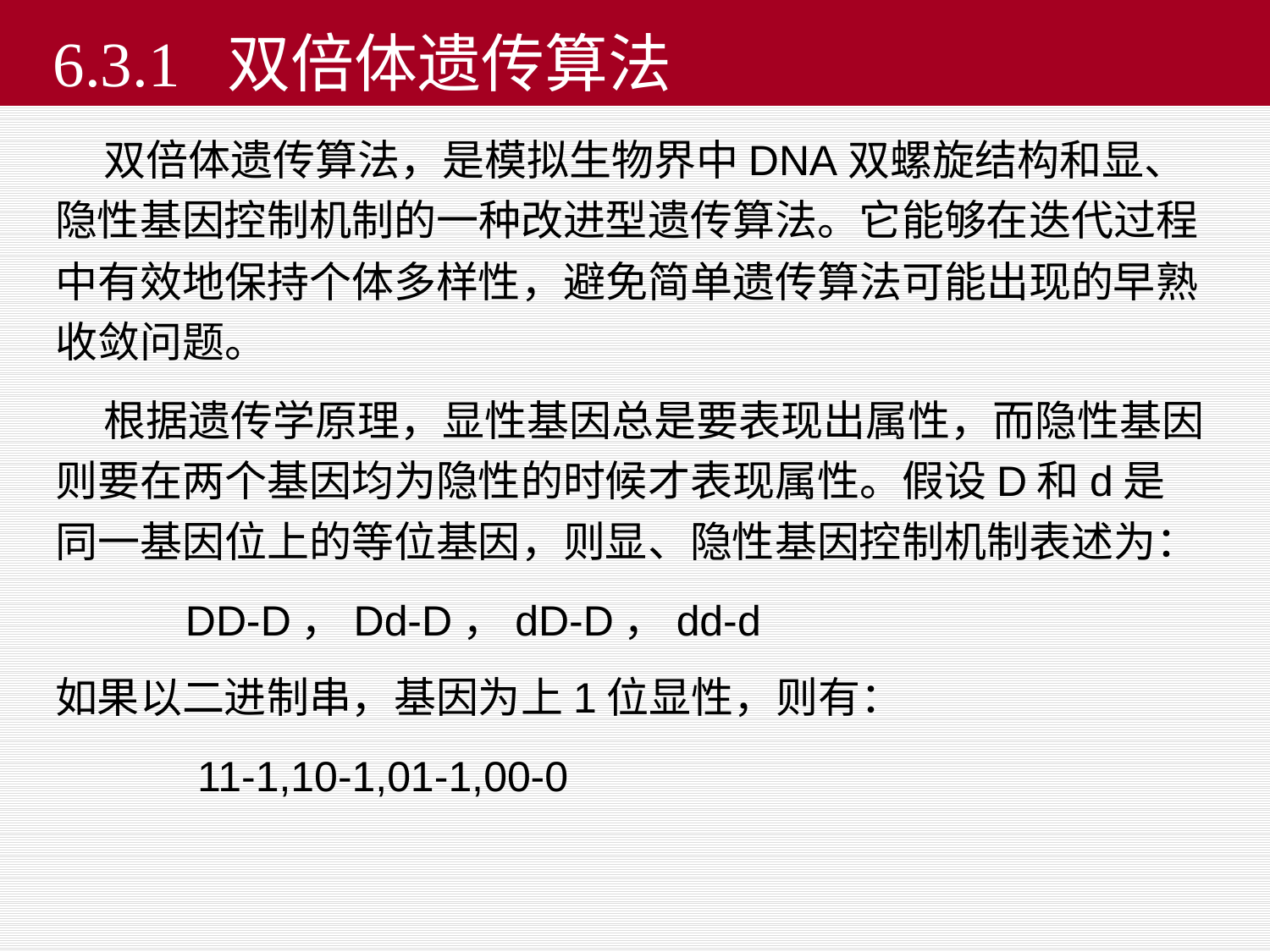

# 6.3.1  双倍体遗传算法
    双倍体遗传算法，是模拟生物界中DNA双螺旋结构和显、隐性基因控制机制的一种改进型遗传算法。它能够在迭代过程中有效地保持个体多样性，避免简单遗传算法可能出现的早熟收敛问题。
    根据遗传学原理，显性基因总是要表现出属性，而隐性基因则要在两个基因均为隐性的时候才表现属性。假设D和d是同一基因位上的等位基因，则显、隐性基因控制机制表述为：
           DD-D，Dd-D，dD-D，dd-d
如果以二进制串，基因为上1位显性，则有：
            11-1,10-1,01-1,00-0
104